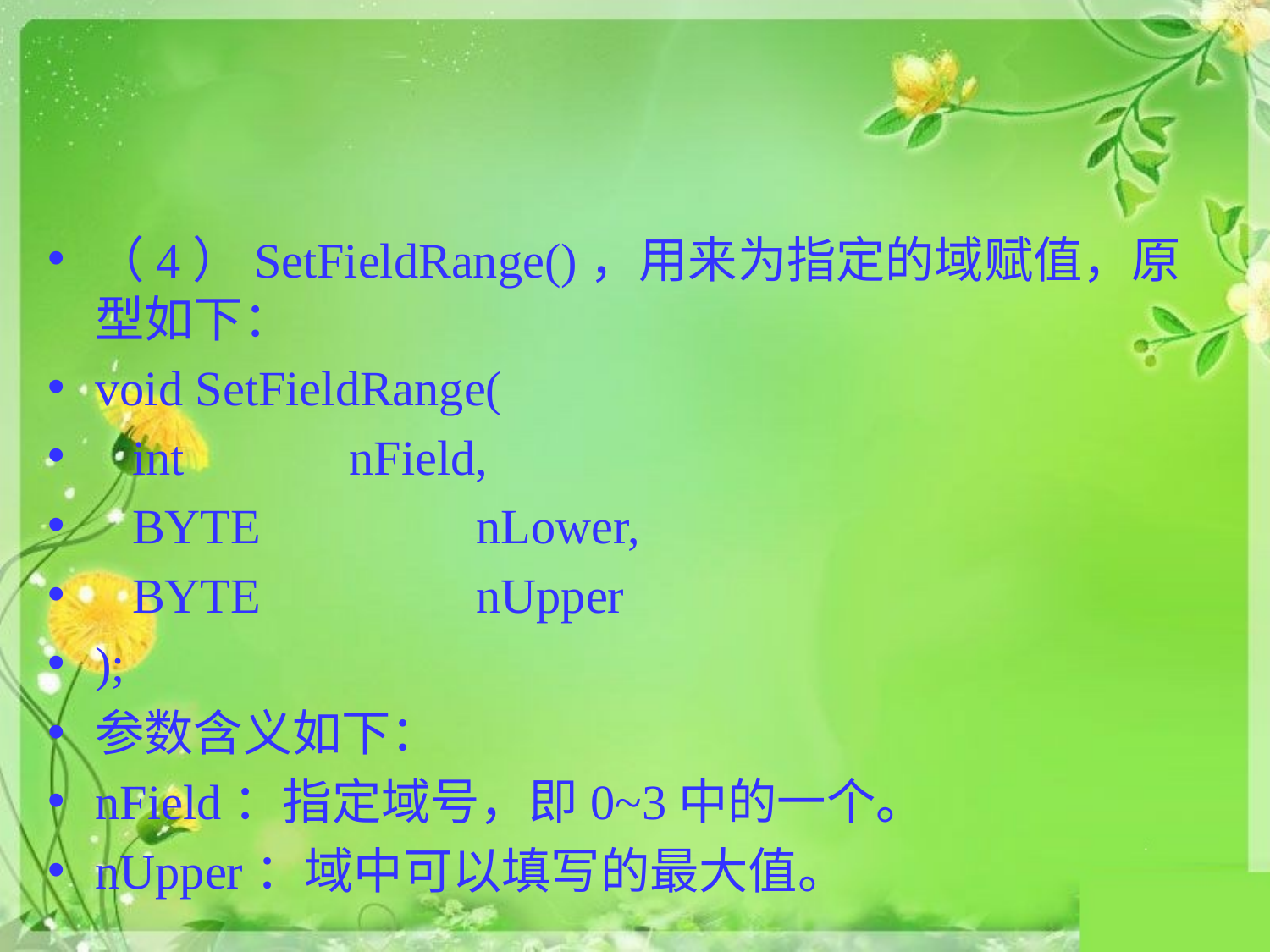

#
（4）SetFieldRange()，用来为指定的域赋值，原型如下：
void SetFieldRange(
   int 		nField,
   BYTE 		nLower,
   BYTE 		nUpper
);
参数含义如下：
nField：指定域号，即0~3中的一个。
nUpper：域中可以填写的最大值。